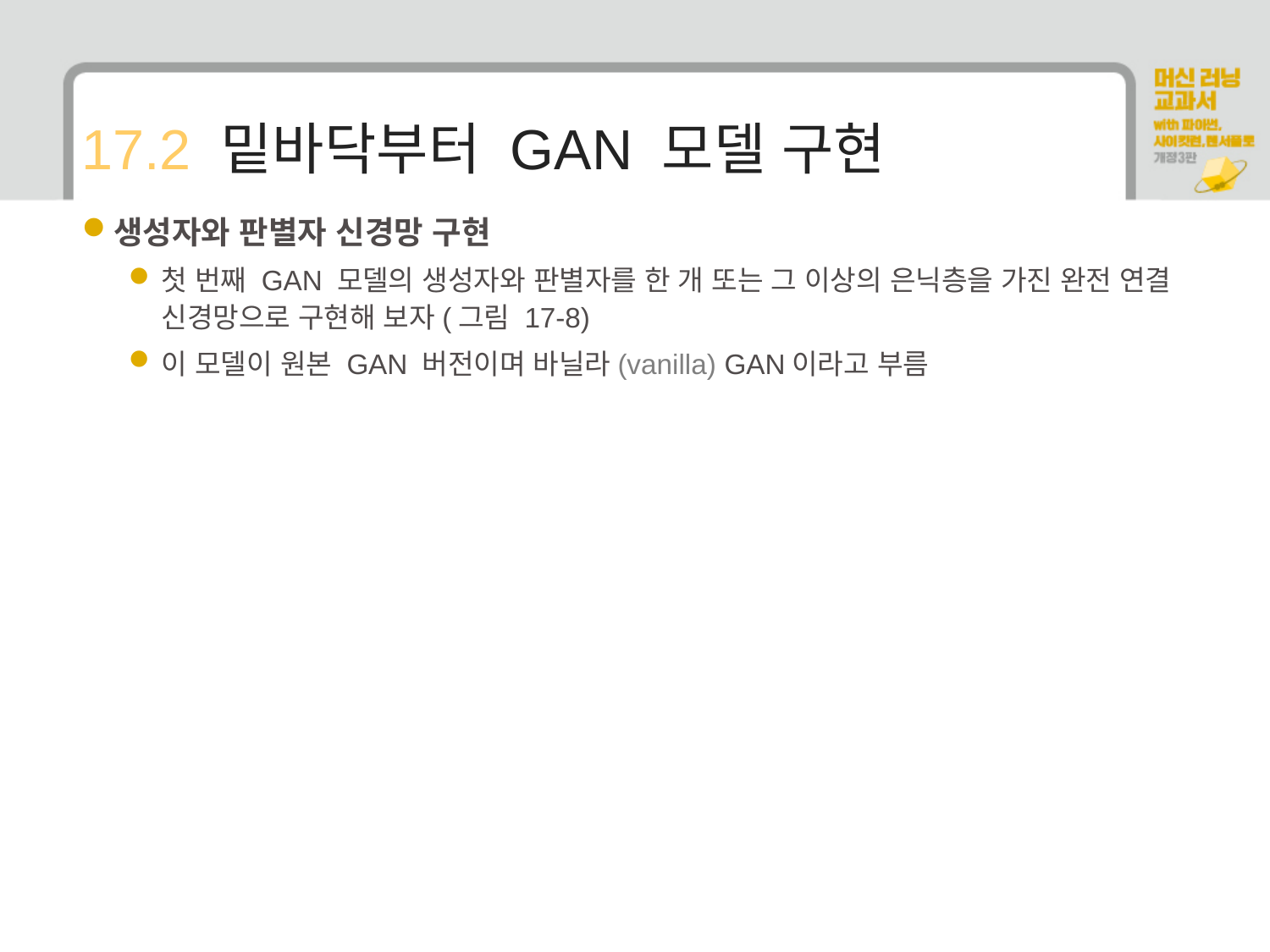

# 17.2 밑바닥부터 GAN 모델 구현
생성자와 판별자 신경망 구현
첫 번째 GAN 모델의 생성자와 판별자를 한 개 또는 그 이상의 은닉층을 가진 완전 연결 신경망으로 구현해 보자(그림 17-8)
이 모델이 원본 GAN 버전이며 바닐라(vanilla) GAN이라고 부름